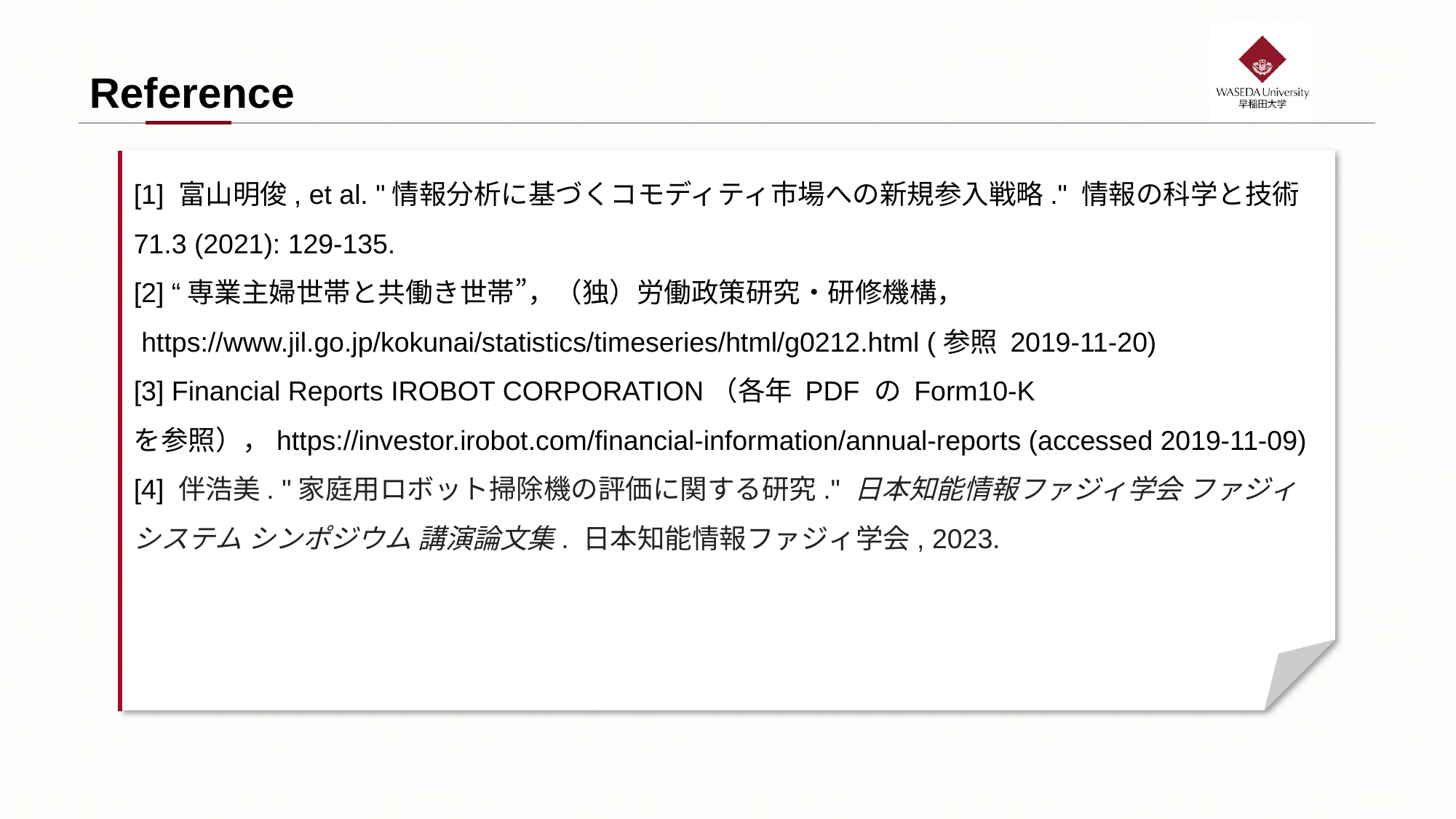

Reference
[1] 富山明俊, et al. "情報分析に基づくコモディティ市場への新規参入戦略." 情報の科学と技術 71.3 (2021): 129-135.
[2] “専業主婦世帯と共働き世帯”，（独）労働政策研究・研修機構，
 https://www.jil.go.jp/kokunai/statistics/timeseries/html/g0212.html (参照 2019-11-20)
[3] Financial Reports IROBOT CORPORATION（各年 PDF の Form10-K を参照），https://investor.irobot.com/financial-information/annual-reports (accessed 2019-11-09)
[4] 伴浩美. "家庭用ロボット掃除機の評価に関する研究." 日本知能情報ファジィ学会 ファジィ システム シンポジウム 講演論文集. 日本知能情報ファジィ学会, 2023.